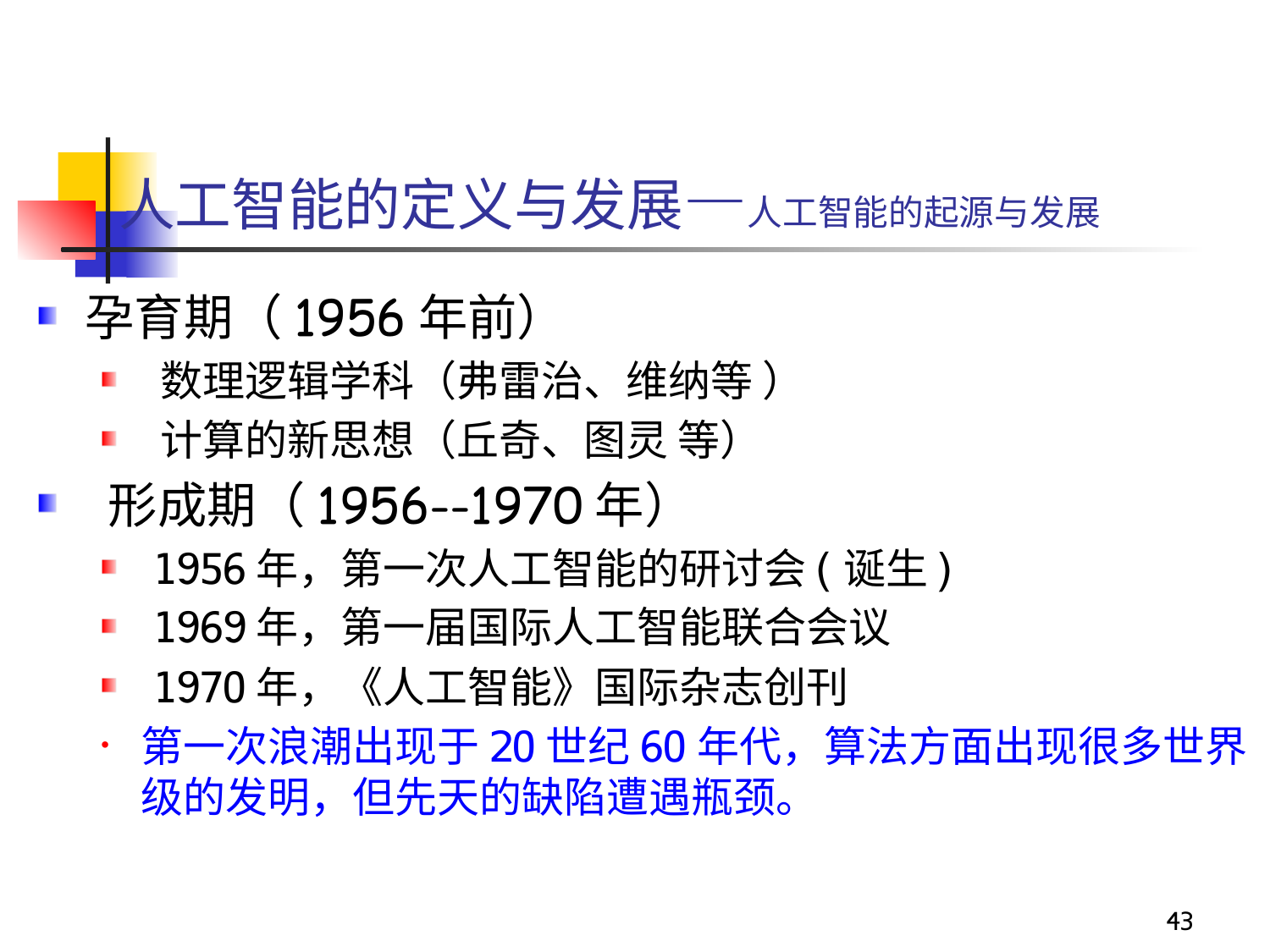

# 人工智能的定义与发展—人工智能的起源与发展
孕育期（1956年前）
 数理逻辑学科（弗雷治、维纳等 ）
 计算的新思想（丘奇、图灵 等）
 形成期（1956--1970年）
 1956年，第一次人工智能的研讨会(诞生)
 1969年，第一届国际人工智能联合会议
 1970年，《人工智能》国际杂志创刊
第一次浪潮出现于20世纪60年代，算法方面出现很多世界级的发明，但先天的缺陷遭遇瓶颈。
43